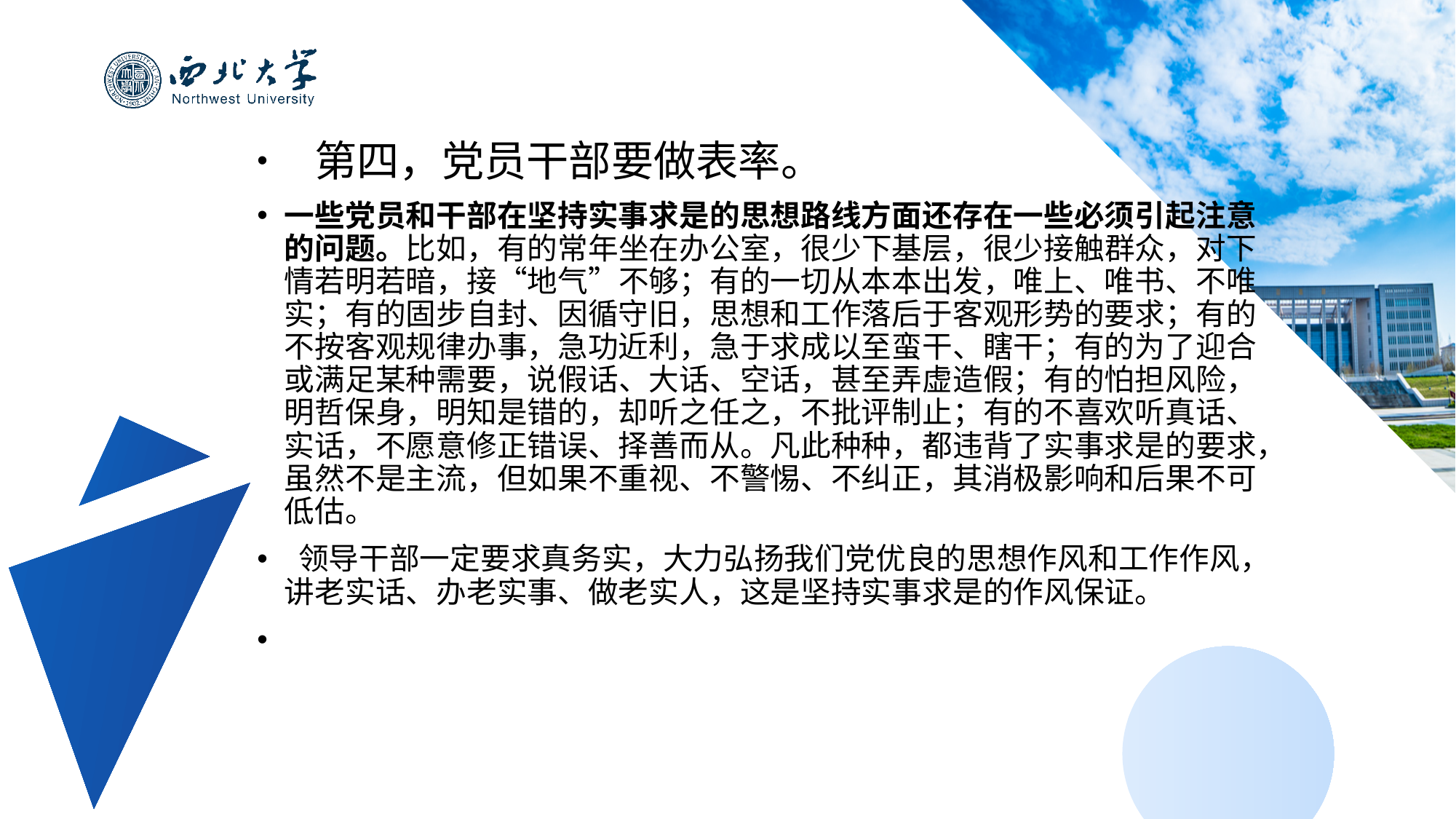

第四，党员干部要做表率。
一些党员和干部在坚持实事求是的思想路线方面还存在一些必须引起注意的问题。比如，有的常年坐在办公室，很少下基层，很少接触群众，对下情若明若暗，接“地气”不够；有的一切从本本出发，唯上、唯书、不唯实；有的固步自封、因循守旧，思想和工作落后于客观形势的要求；有的不按客观规律办事，急功近利，急于求成以至蛮干、瞎干；有的为了迎合或满足某种需要，说假话、大话、空话，甚至弄虚造假；有的怕担风险，明哲保身，明知是错的，却听之任之，不批评制止；有的不喜欢听真话、实话，不愿意修正错误、择善而从。凡此种种，都违背了实事求是的要求，虽然不是主流，但如果不重视、不警惕、不纠正，其消极影响和后果不可低估。
 领导干部一定要求真务实，大力弘扬我们党优良的思想作风和工作作风，讲老实话、办老实事、做老实人，这是坚持实事求是的作风保证。